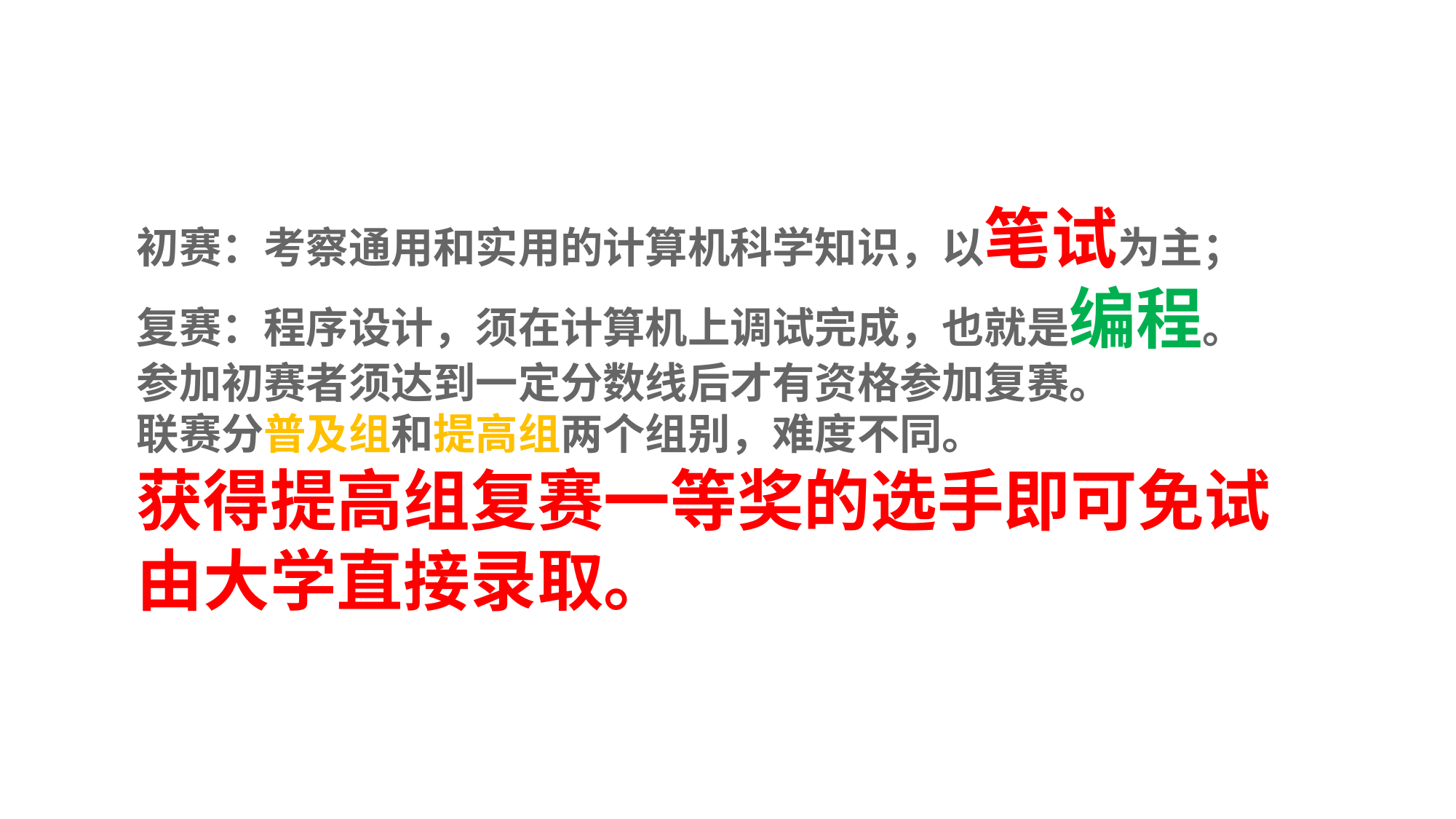

初赛：考察通用和实用的计算机科学知识，以笔试为主；
复赛：程序设计，须在计算机上调试完成，也就是编程。
参加初赛者须达到一定分数线后才有资格参加复赛。
联赛分普及组和提高组两个组别，难度不同。
获得提高组复赛一等奖的选手即可免试由大学直接录取。